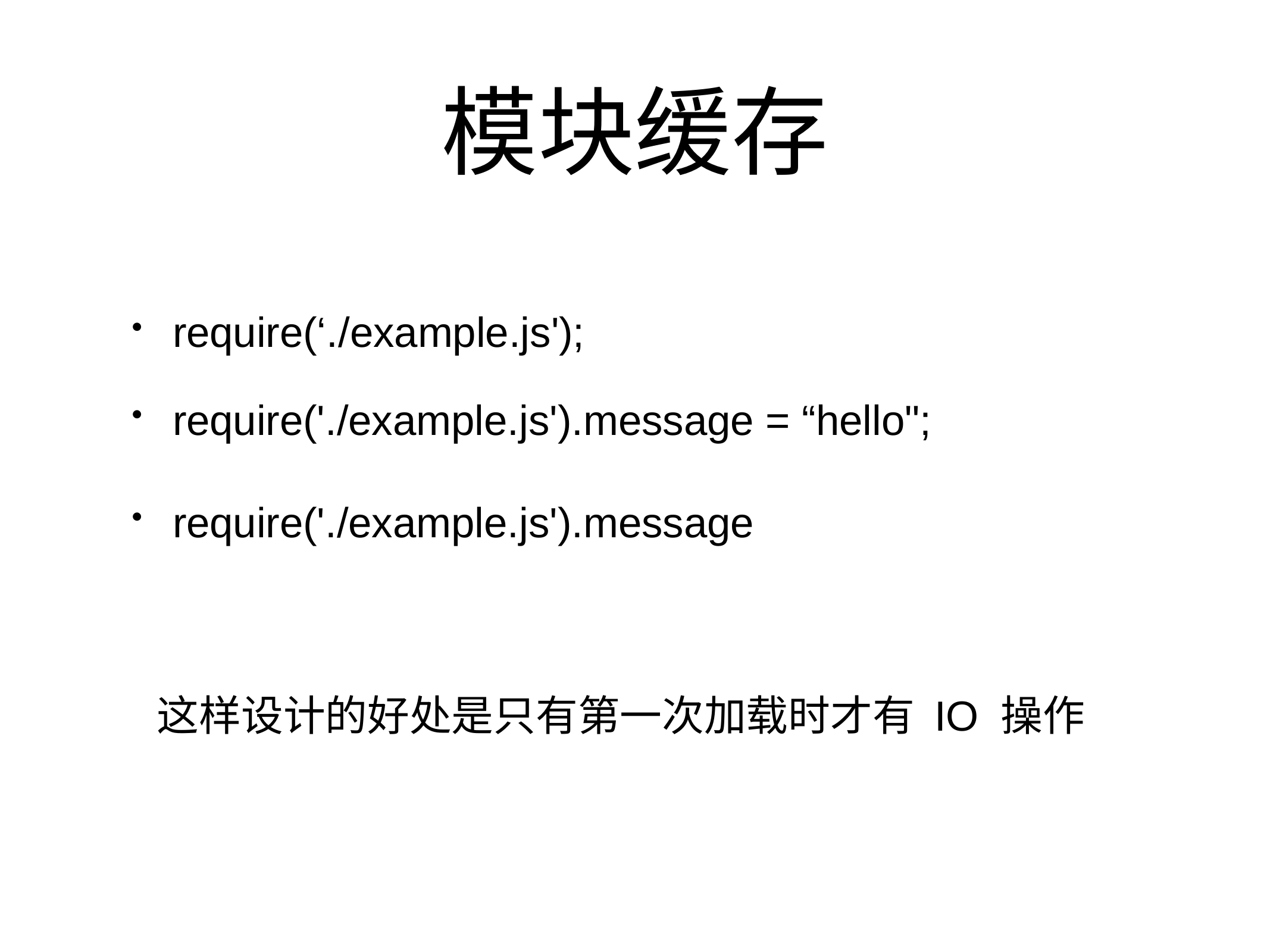

# 模块缓存
require(‘./example.js');
require('./example.js').message = “hello";
require('./example.js').message
这样设计的好处是只有第一次加载时才有 IO 操作